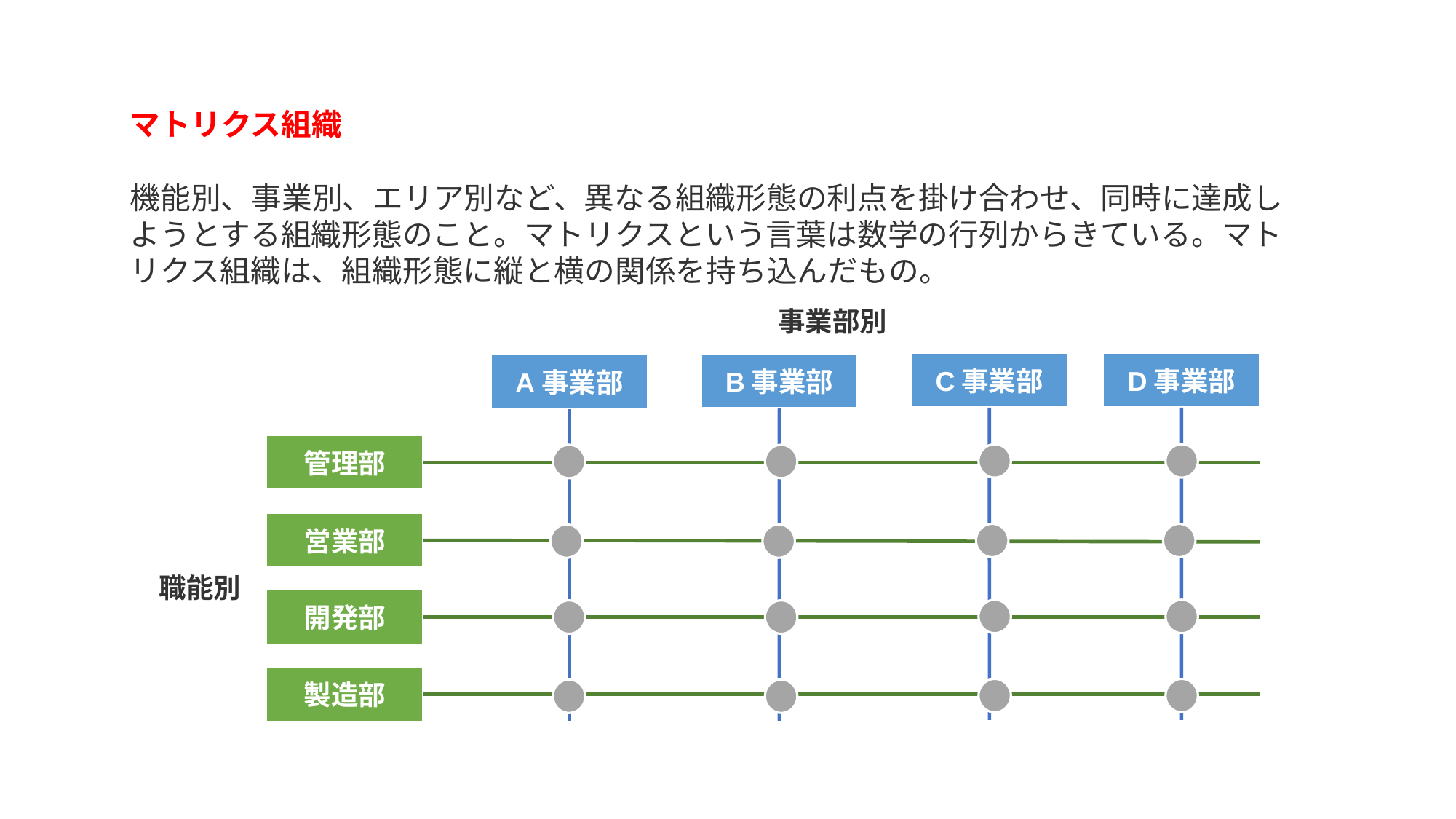

マトリクス組織

機能別、事業別、エリア別など、異なる組織形態の利点を掛け合わせ、同時に達成しようとする組織形態のこと。マトリクスという言葉は数学の行列からきている。マトリクス組織は、組織形態に縦と横の関係を持ち込んだもの。
事業部別
C事業部
D事業部
B事業部
A事業部
管理部

営業部

職能別
開発部

製造部